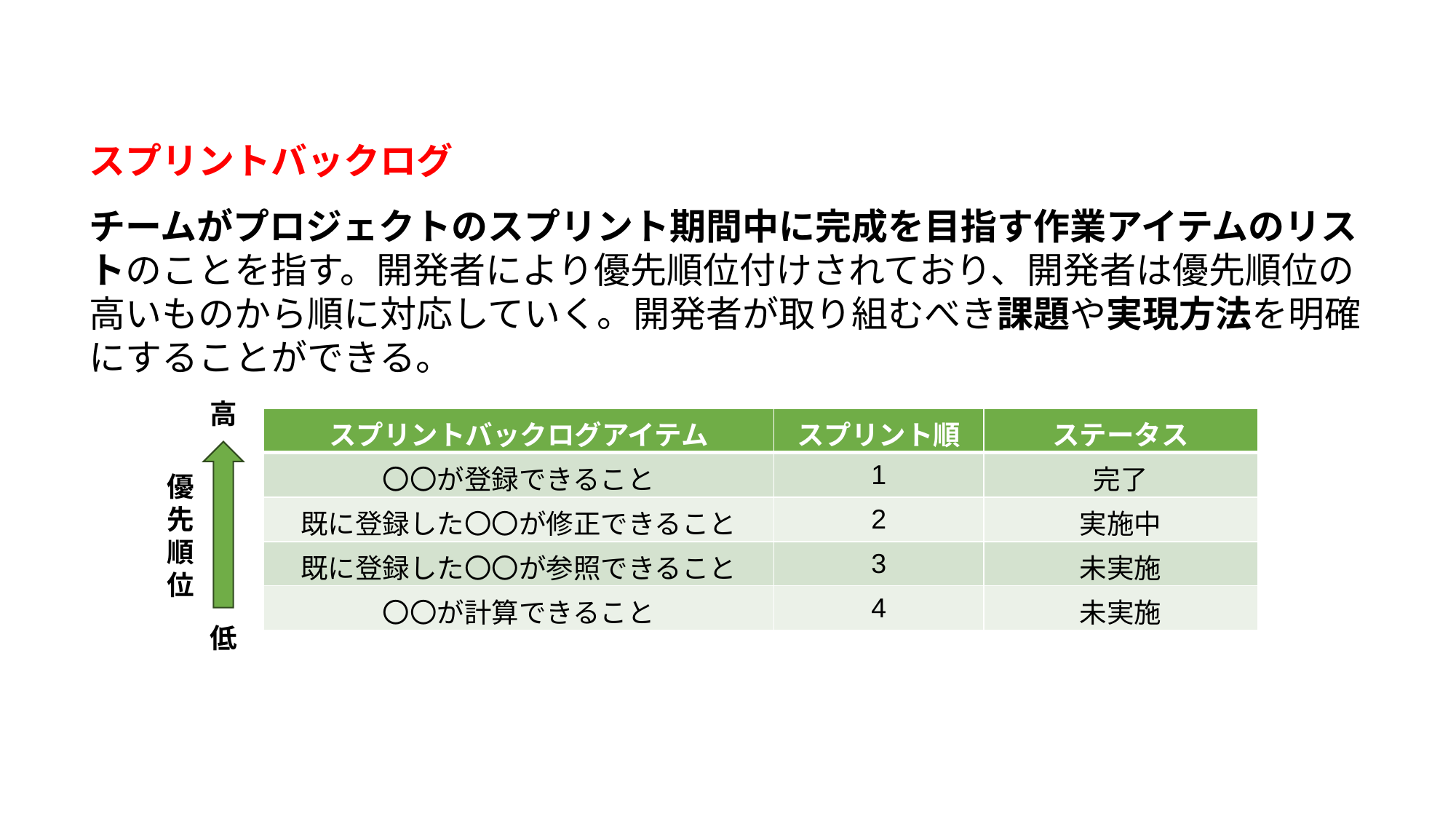

スプリントバックログ

チームがプロジェクトのスプリント期間中に完成を目指す作業アイテムのリストのことを指す。開発者により優先順位付けされており、開発者は優先順位の高いものから順に対応していく。開発者が取り組むべき課題や実現方法を明確にすることができる。
高
| スプリントバックログアイテム | スプリント順 | ステータス |
| --- | --- | --- |
| 〇〇が登録できること | 1 | 完了 |
| 既に登録した〇〇が修正できること | 2 | 実施中 |
| 既に登録した〇〇が参照できること | 3 | 未実施 |
| 〇〇が計算できること | 4 | 未実施 |

優
先
順
位
低